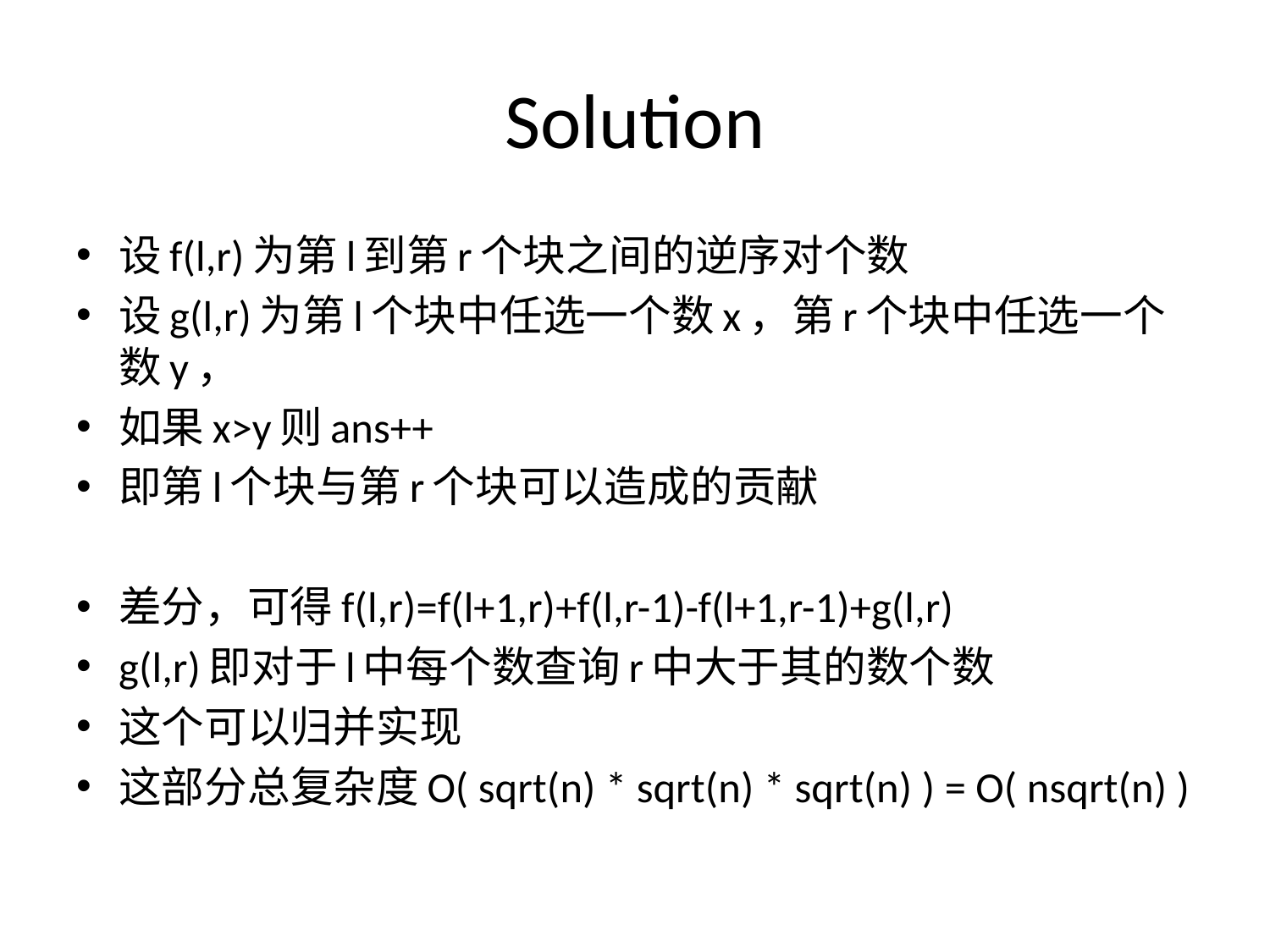

# Solution
设f(l,r)为第l到第r个块之间的逆序对个数
设g(l,r)为第l个块中任选一个数x，第r个块中任选一个数y，
如果x>y则ans++
即第l个块与第r个块可以造成的贡献

差分，可得f(l,r)=f(l+1,r)+f(l,r-1)-f(l+1,r-1)+g(l,r)
g(l,r)即对于l中每个数查询r中大于其的数个数
这个可以归并实现
这部分总复杂度O( sqrt(n) * sqrt(n) * sqrt(n) ) = O( nsqrt(n) )